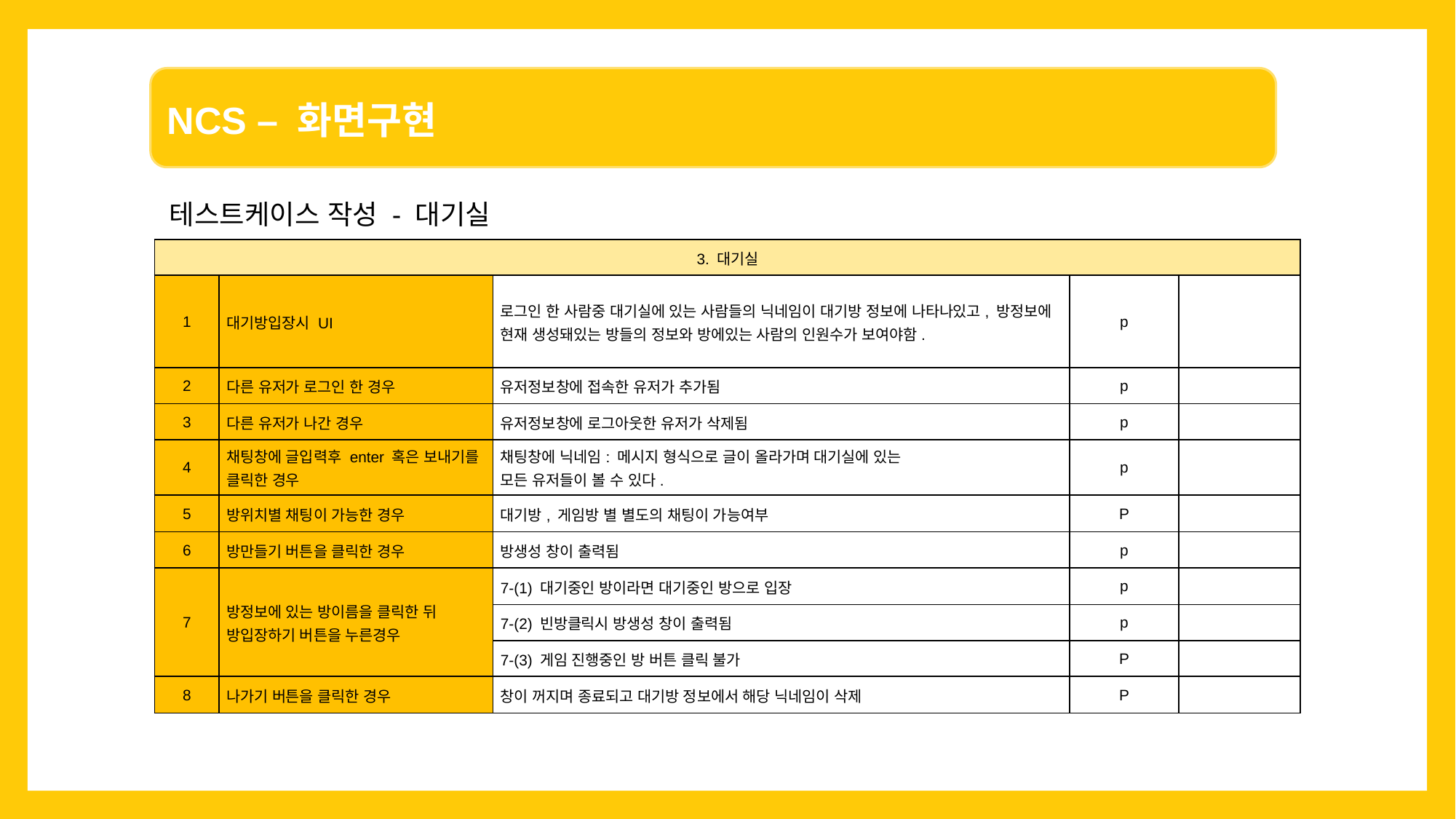

NCS – 화면구현
테스트케이스 작성 - 대기실
| 3. 대기실 |  |  |  |  |
| --- | --- | --- | --- | --- |
| 1 | 대기방입장시 UI | 로그인 한 사람중 대기실에 있는 사람들의 닉네임이 대기방 정보에 나타나있고, 방정보에 현재 생성돼있는 방들의 정보와 방에있는 사람의 인원수가 보여야함. | p |  |
| 2 | 다른 유저가 로그인 한 경우 | 유저정보창에 접속한 유저가 추가됨 | p |  |
| 3 | 다른 유저가 나간 경우 | 유저정보창에 로그아웃한 유저가 삭제됨 | p |  |
| 4 | 채팅창에 글입력후 enter 혹은 보내기를 클릭한 경우 | 채팅창에 닉네임: 메시지 형식으로 글이 올라가며 대기실에 있는 모든 유저들이 볼 수 있다. | p |  |
| 5 | 방위치별 채팅이 가능한 경우 | 대기방, 게임방 별 별도의 채팅이 가능여부 | P |  |
| 6 | 방만들기 버튼을 클릭한 경우 | 방생성 창이 출력됨 | p |  |
| 7 | 방정보에 있는 방이름을 클릭한 뒤 방입장하기 버튼을 누른경우 | 7-(1) 대기중인 방이라면 대기중인 방으로 입장 | p |  |
|  |  | 7-(2) 빈방클릭시 방생성 창이 출력됨 | p |  |
|  |  | 7-(3) 게임 진행중인 방 버튼 클릭 불가 | P |  |
| 8 | 나가기 버튼을 클릭한 경우 | 창이 꺼지며 종료되고 대기방 정보에서 해당 닉네임이 삭제 | P |  |